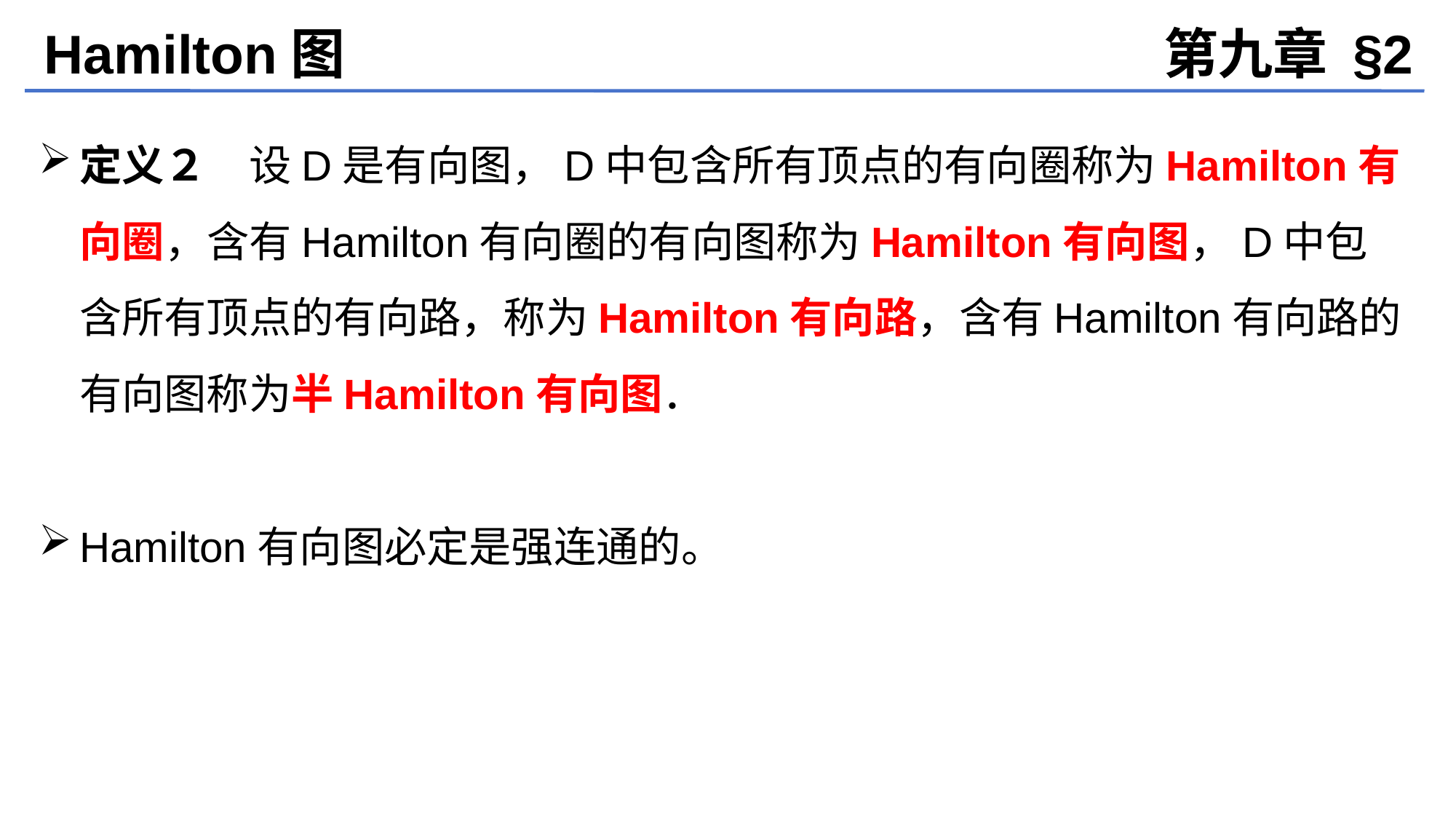

Hamilton图
第九章 §2
定义２　设D是有向图，D中包含所有顶点的有向圈称为Hamilton有向圈，含有Hamilton有向圈的有向图称为Hamilton有向图，D中包含所有顶点的有向路，称为Hamilton有向路，含有Hamilton有向路的有向图称为半Hamilton有向图．

Hamilton有向图必定是强连通的。